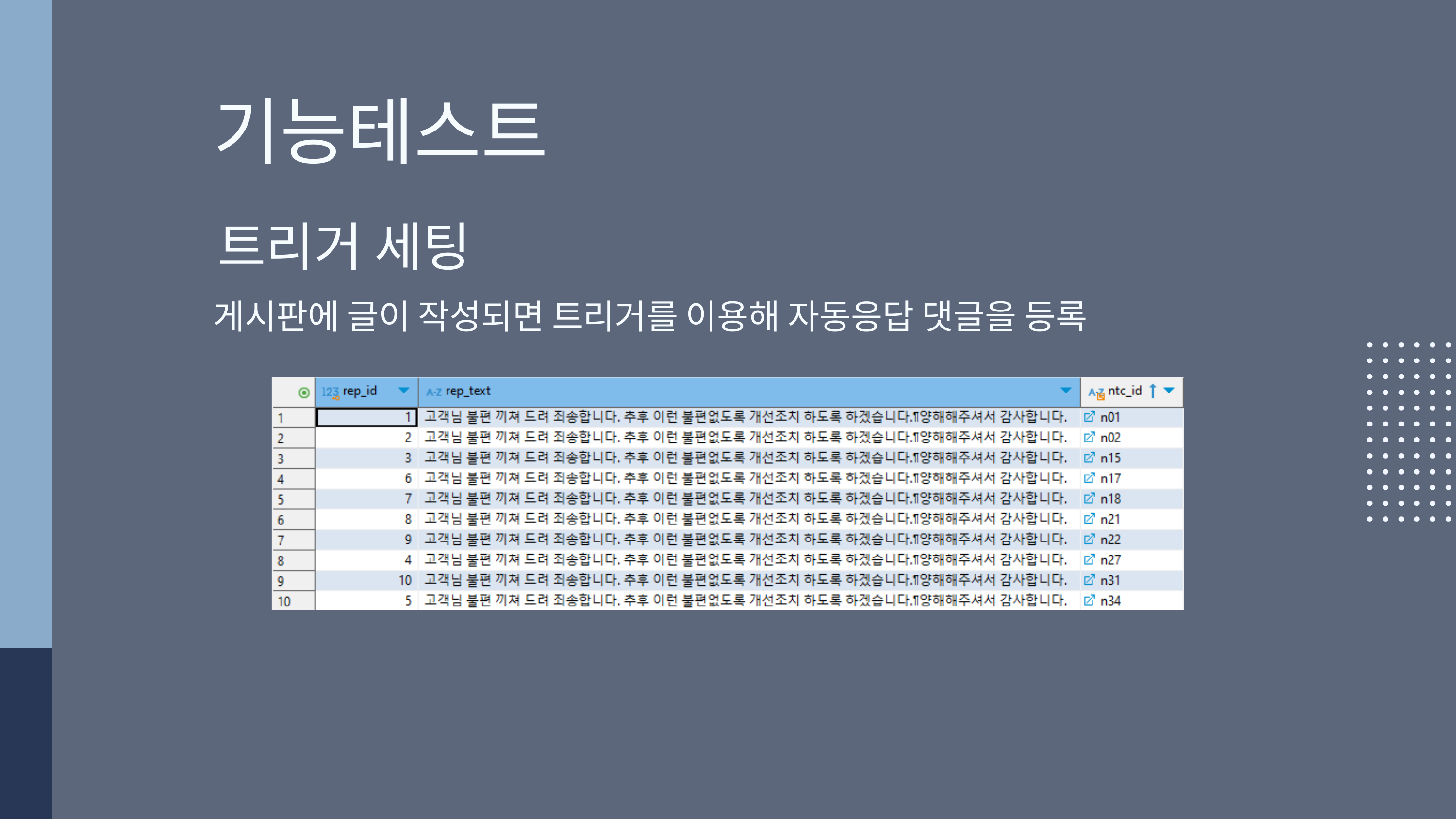

기능테스트
트리거 세팅
게시판에 글이 작성되면 트리거를 이용해 자동응답 댓글을 등록